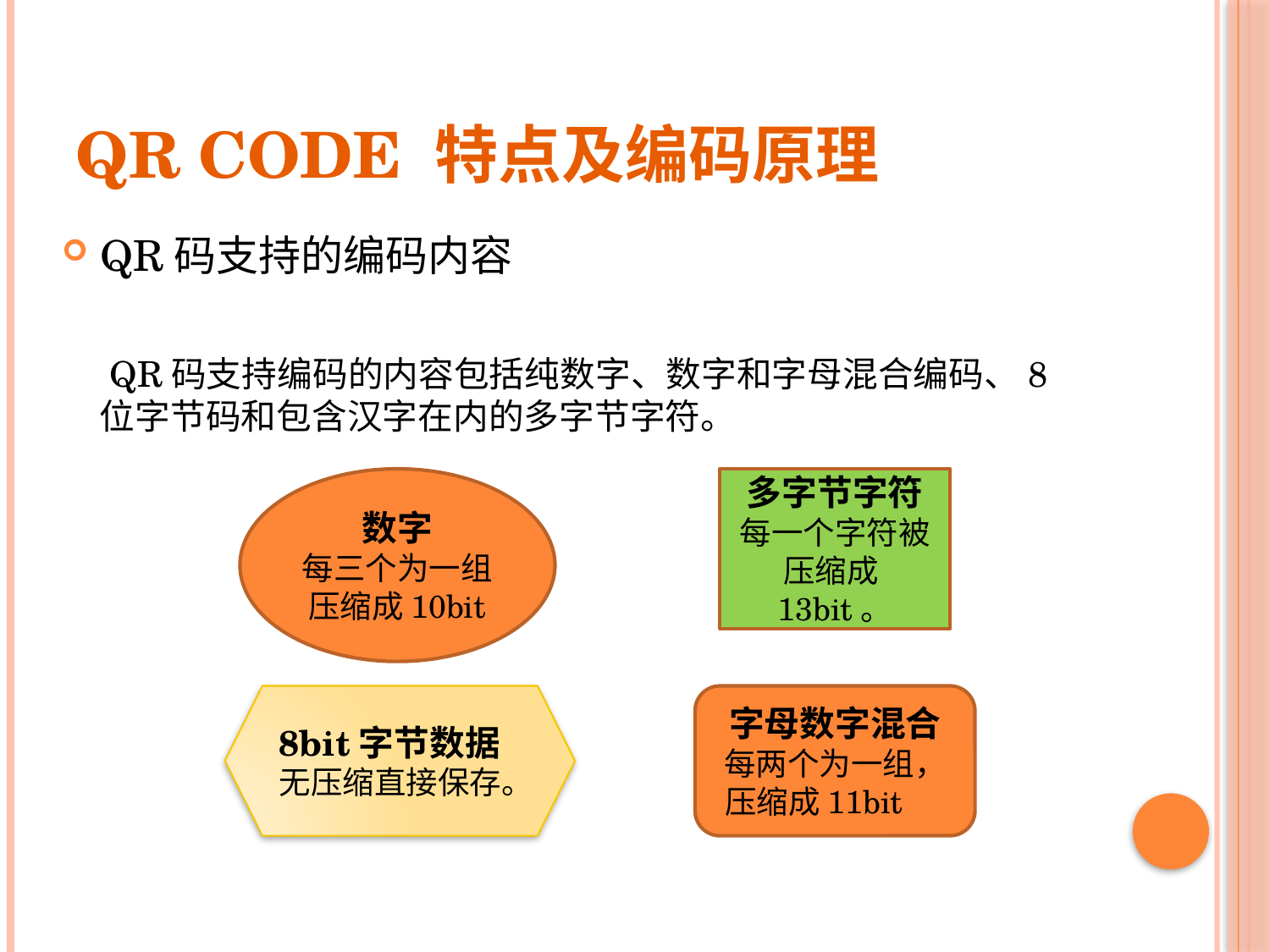

# QR Code 特点及编码原理
QR码支持的编码内容

 QR码支持编码的内容包括纯数字、数字和字母混合编码、8   位字节码和包含汉字在内的多字节字符。

数字
每三个为一组
压缩成10bit

多字节字符每一个字符被压缩成13bit。

8bit字节数据无压缩直接保存。
字母数字混合每两个为一组，压缩成11bit